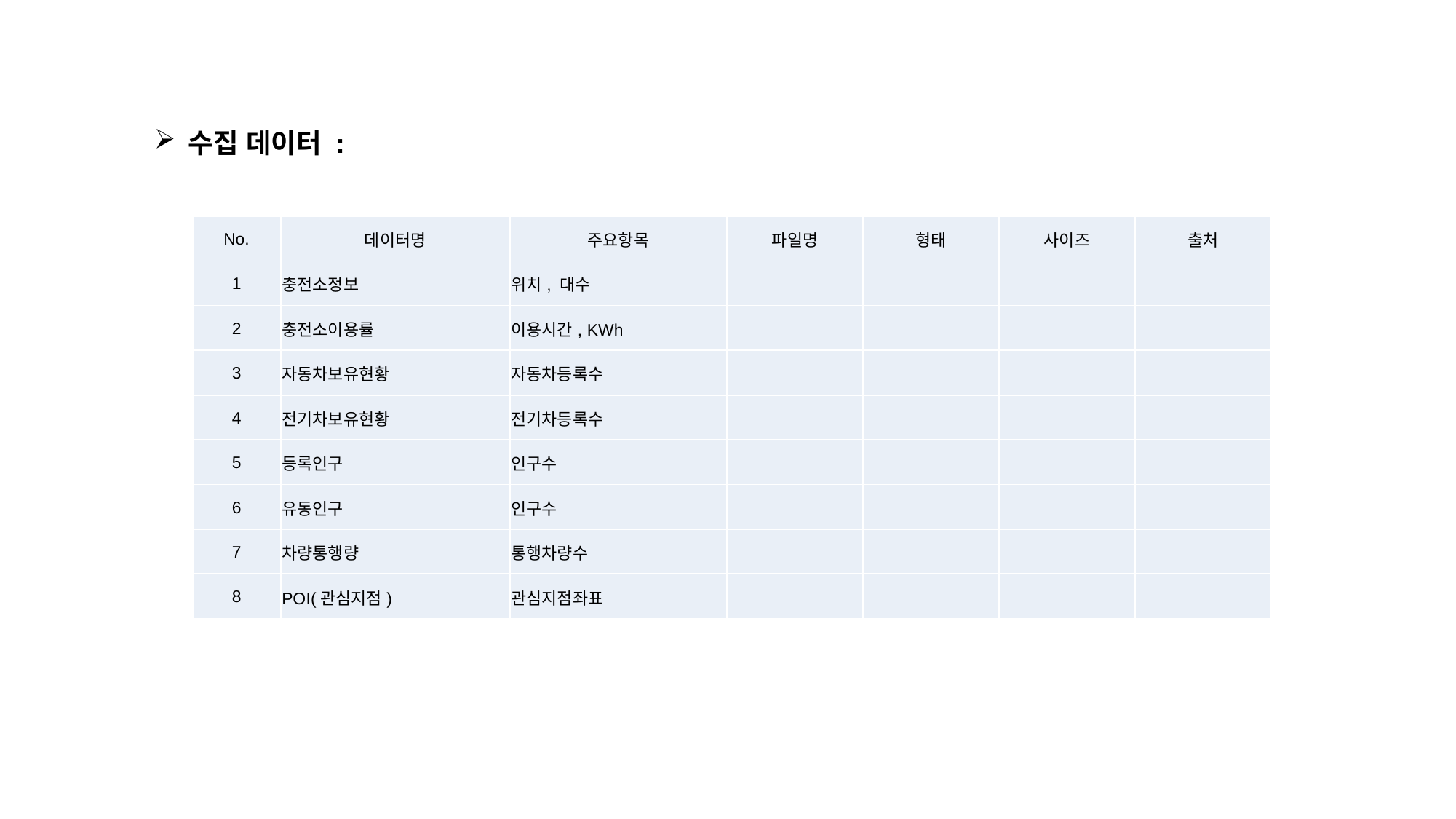

수집 데이터 :
| No. | 데이터명 | 주요항목 | 파일명 | 형태 | 사이즈 | 출처 |
| --- | --- | --- | --- | --- | --- | --- |
| 1 | 충전소정보 | 위치, 대수 |  |  |  |  |
| 2 | 충전소이용률 | 이용시간, KWh |  |  |  |  |
| 3 | 자동차보유현황 | 자동차등록수 |  |  |  |  |
| 4 | 전기차보유현황 | 전기차등록수 |  |  |  |  |
| 5 | 등록인구 | 인구수 |  |  |  |  |
| 6 | 유동인구 | 인구수 |  |  |  |  |
| 7 | 차량통행량 | 통행차량수 |  |  |  |  |
| 8 | POI(관심지점) | 관심지점좌표 |  |  |  |  |